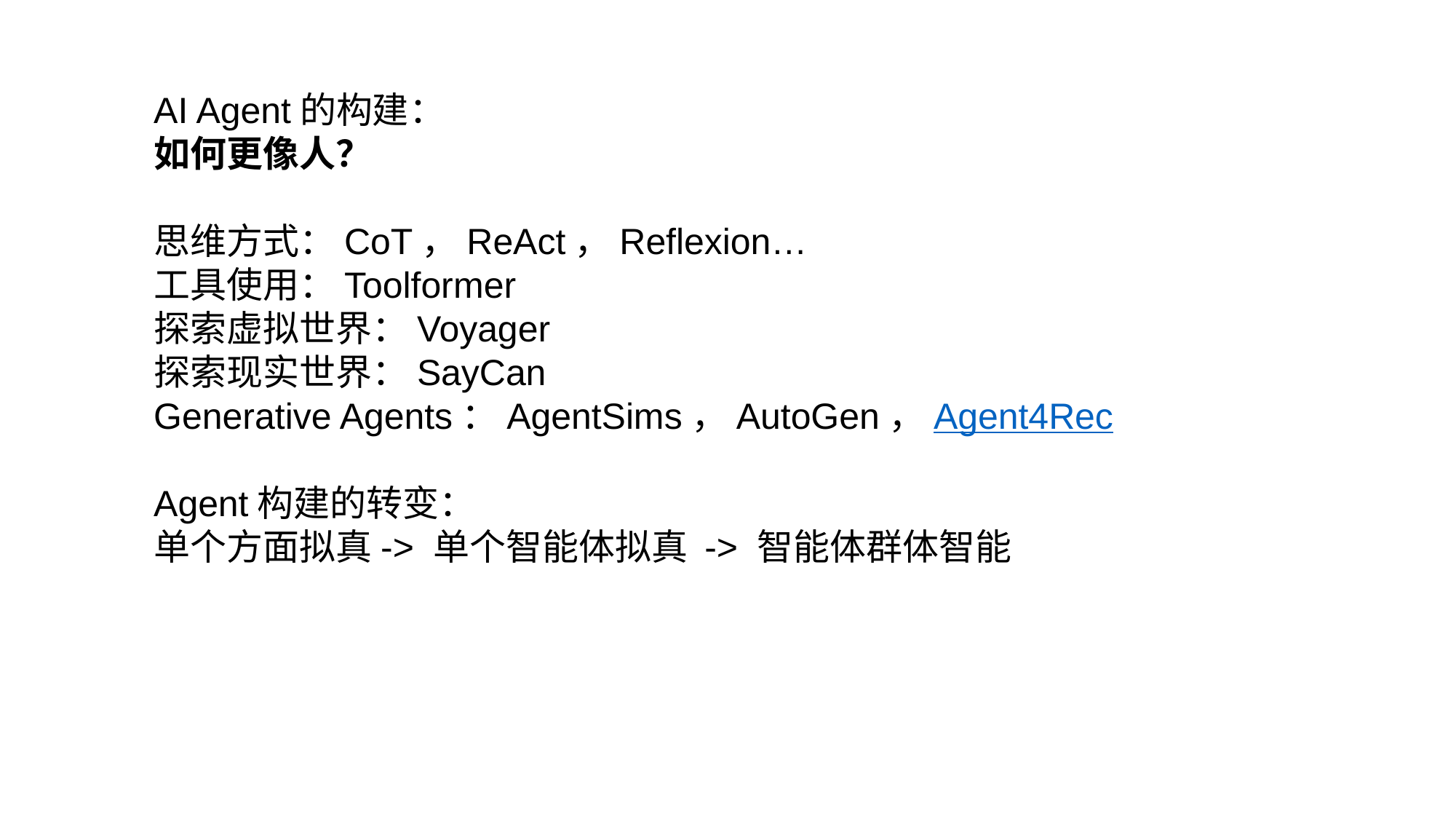

AI Agent的构建：
如何更像人？

思维方式：CoT，ReAct，Reflexion…
工具使用：Toolformer
探索虚拟世界：Voyager
探索现实世界：SayCan
Generative Agents：AgentSims，AutoGen，Agent4Rec

Agent构建的转变：
单个方面拟真-> 单个智能体拟真 -> 智能体群体智能